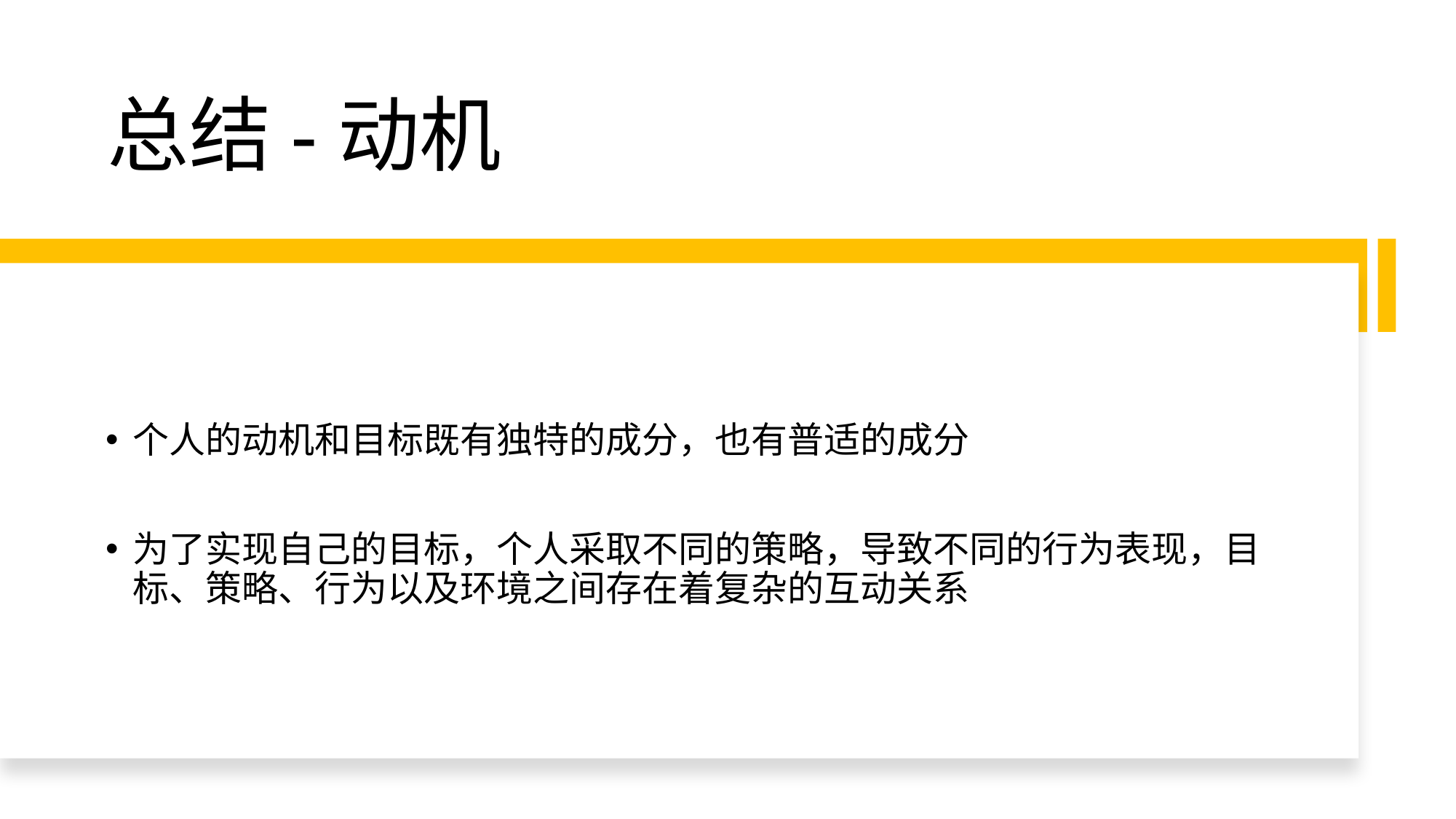

# 总结-动机

个人的动机和目标既有独特的成分，也有普适的成分

为了实现自己的目标，个人采取不同的策略，导致不同的行为表现，目标、策略、行为以及环境之间存在着复杂的互动关系